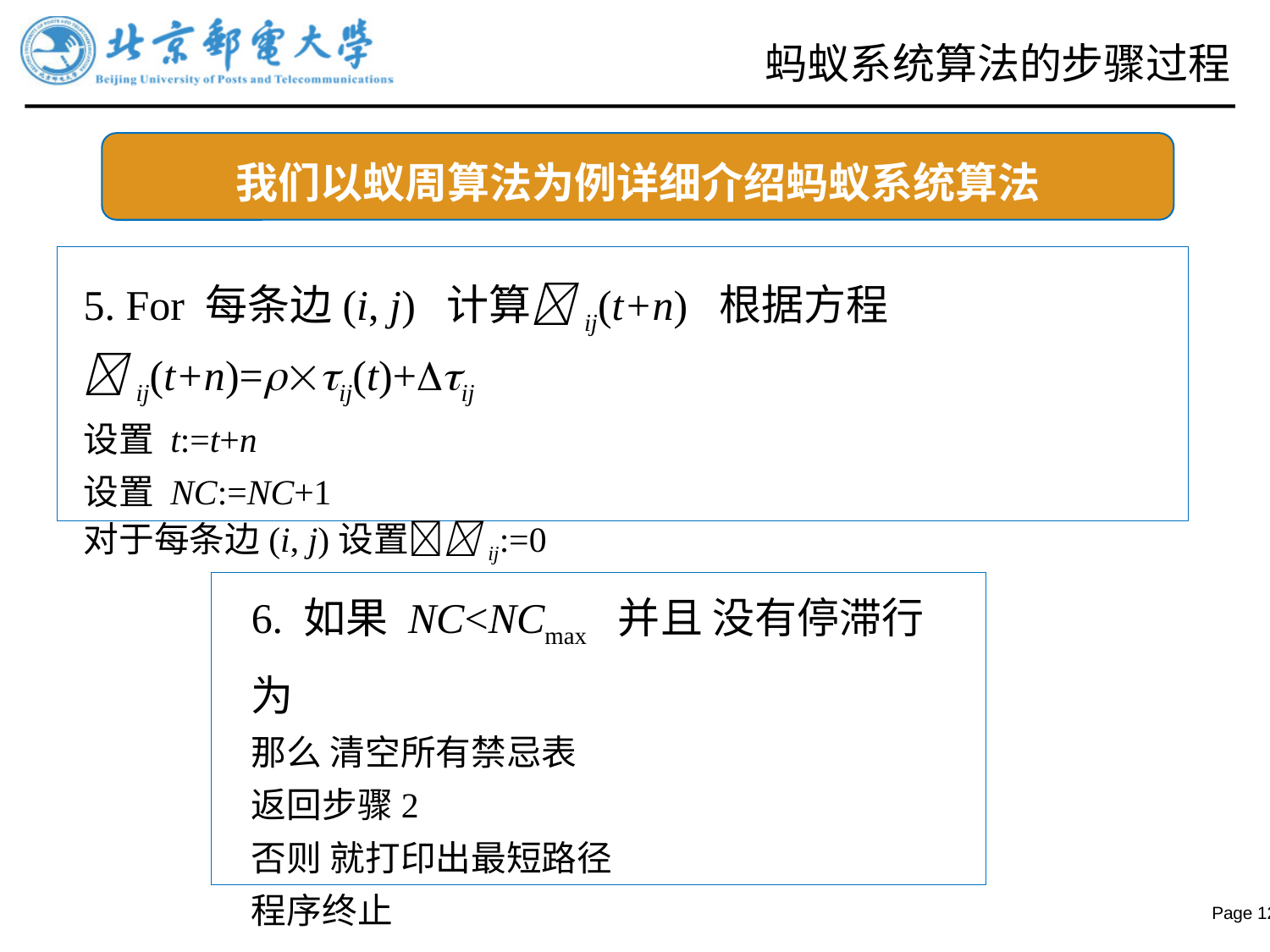

# 蚂蚁系统算法的步骤过程
我们以蚁周算法为例详细介绍蚂蚁系统算法

5. For 每条边(i, j)  计算τij(t+n)  根据方程τij(t+n)=ρ×τij(t)+Δτij
设置 t:=t+n
设置 NC:=NC+1
对于每条边(i, j)设置Δτij:=0

6. 如果 NC<NCmax  并且 没有停滞行为
那么 清空所有禁忌表
返回步骤2
否则 就打印出最短路径
程序终止